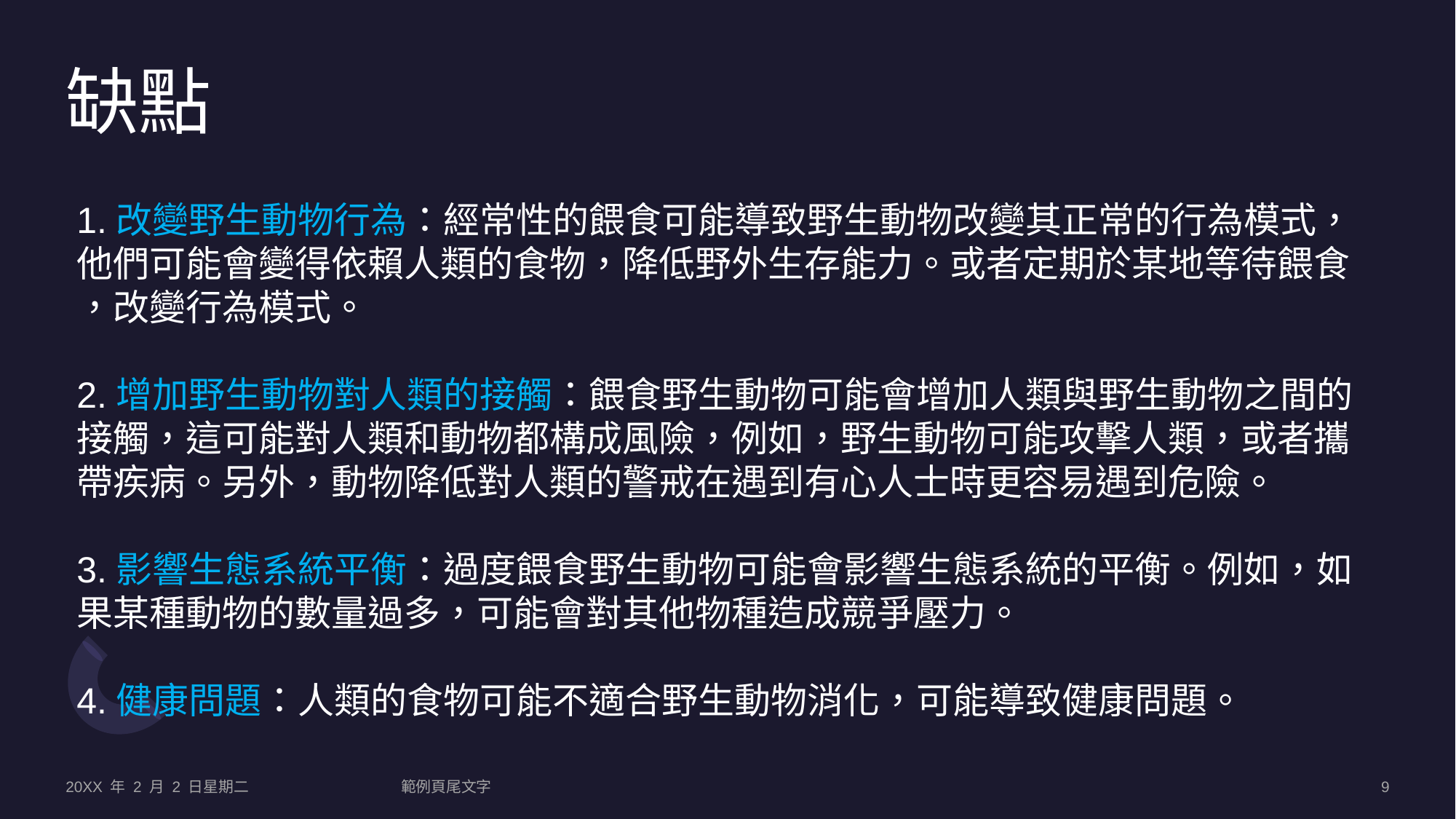

# 缺點
1.改變野生動物行為：經常性的餵食可能導致野生動物改變其正常的行為模式，他們可能會變得依賴人類的食物，降低野外生存能力。或者定期於某地等待餵食
，改變行為模式。

2.增加野生動物對人類的接觸：餵食野生動物可能會增加人類與野生動物之間的接觸，這可能對人類和動物都構成風險，例如，野生動物可能攻擊人類，或者攜帶疾病。另外，動物降低對人類的警戒在遇到有心人士時更容易遇到危險。

3.影響生態系統平衡：過度餵食野生動物可能會影響生態系統的平衡。例如，如果某種動物的數量過多，可能會對其他物種造成競爭壓力。

4.健康問題：人類的食物可能不適合野生動物消化，可能導致健康問題。

20XX 年 2 月 2 日星期二
範例頁尾文字
9